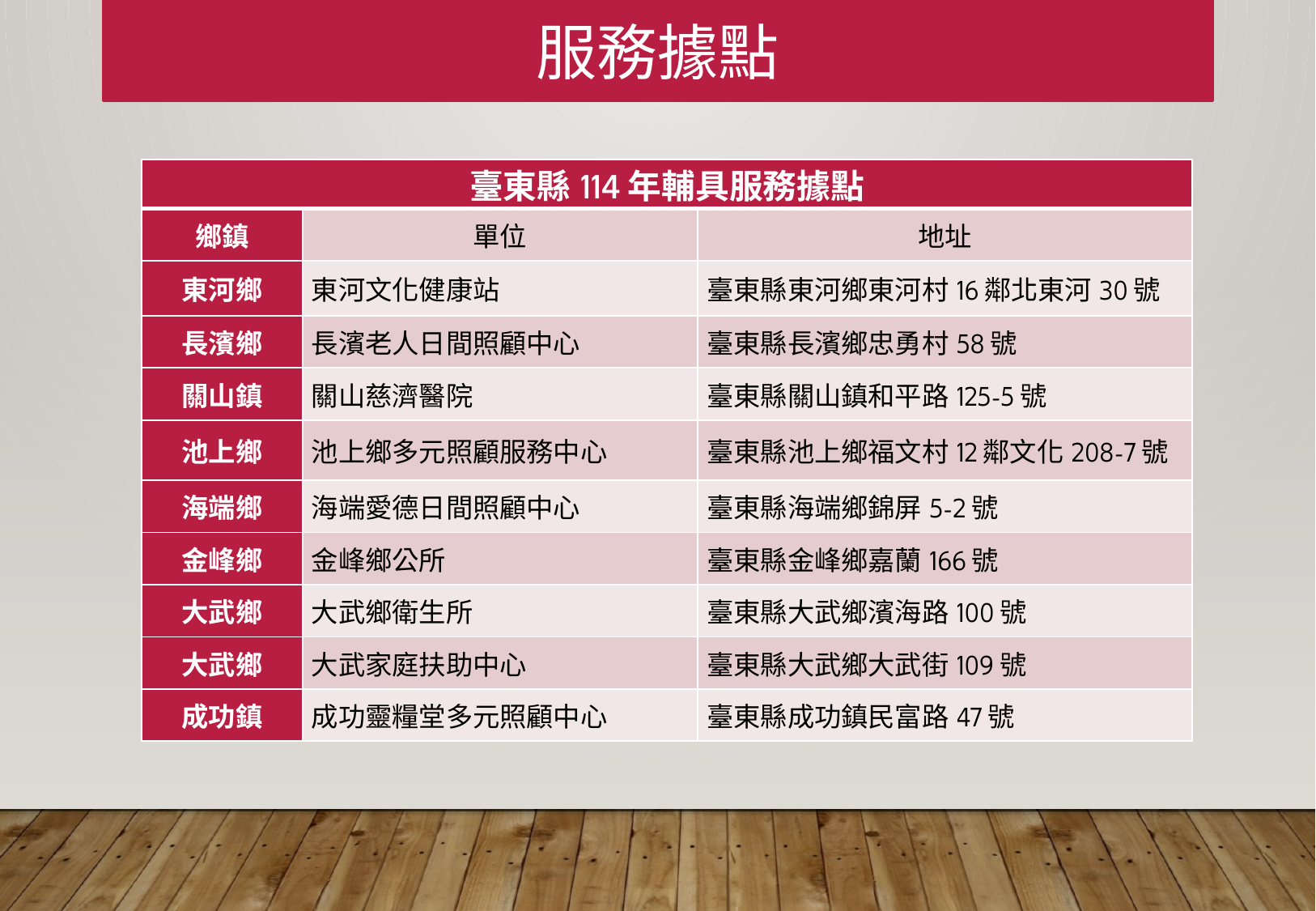

服務據點
| 臺東縣114年輔具服務據點 |  |  |
| --- | --- | --- |
| 鄉鎮 | 單位 | 地址 |
| 東河鄉 | 東河文化健康站 | 臺東縣東河鄉東河村16鄰北東河30號 |
| 長濱鄉 | 長濱老人日間照顧中心 | 臺東縣長濱鄉忠勇村58號 |
| 關山鎮 | 關山慈濟醫院 | 臺東縣關山鎮和平路125-5號 |
| 池上鄉 | 池上鄉多元照顧服務中心 | 臺東縣池上鄉福文村12鄰文化208-7號 |
| 海端鄉 | 海端愛德日間照顧中心 | 臺東縣海端鄉錦屏5-2號 |
| 金峰鄉 | 金峰鄉公所 | 臺東縣金峰鄉嘉蘭166號 |
| 大武鄉 | 大武鄉衛生所 | 臺東縣大武鄉濱海路100號 |
| 大武鄉 | 大武家庭扶助中心 | 臺東縣大武鄉大武街109號 |
| 成功鎮 | 成功靈糧堂多元照顧中心 | 臺東縣成功鎮民富路47號 |